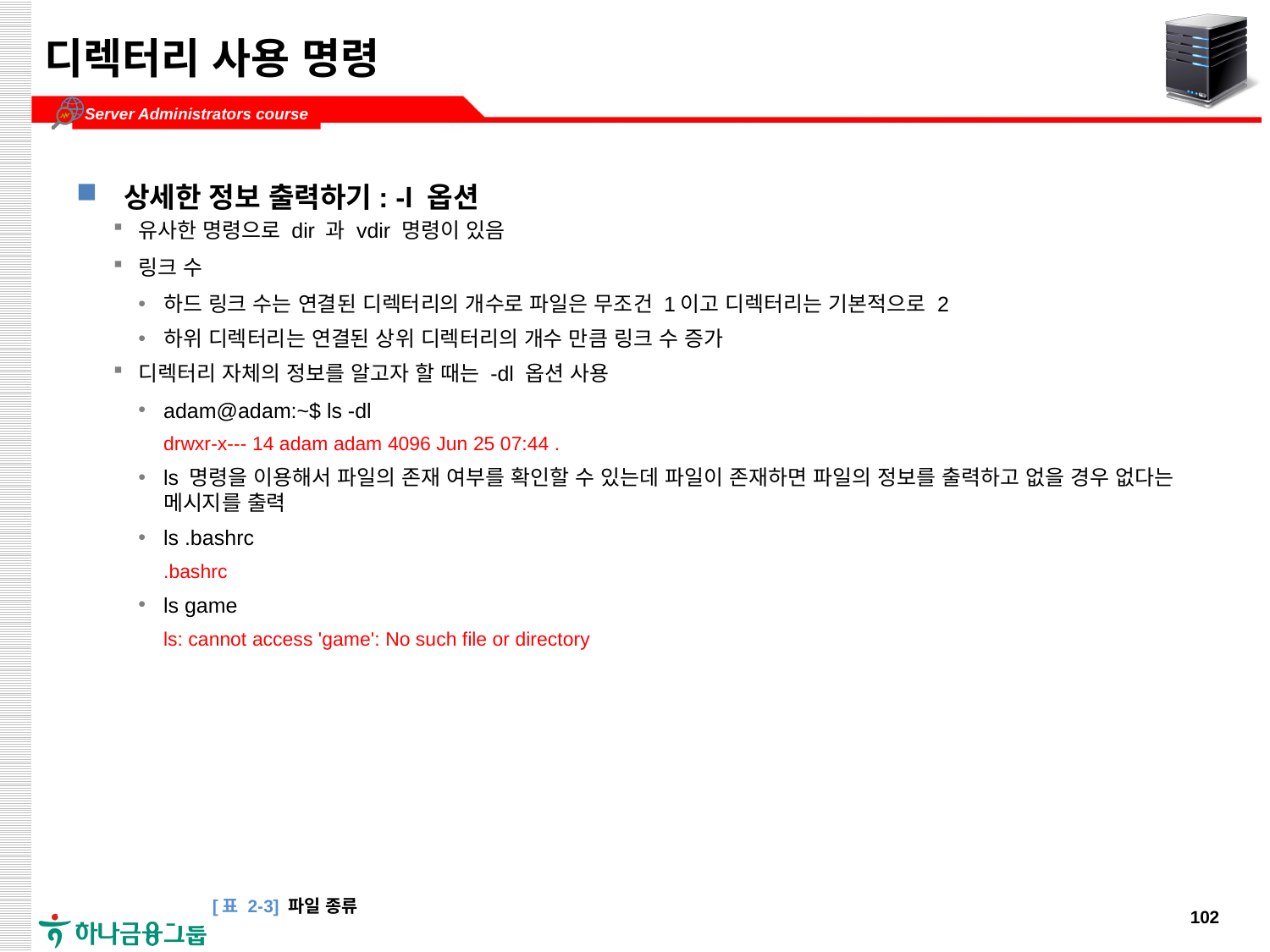

# 디렉터리 사용 명령
상세한 정보 출력하기: -l 옵션
유사한 명령으로 dir 과 vdir 명령이 있음
링크 수
하드 링크 수는 연결된 디렉터리의 개수로 파일은 무조건 1이고 디렉터리는 기본적으로 2
하위 디렉터리는 연결된 상위 디렉터리의 개수 만큼 링크 수 증가
디렉터리 자체의 정보를 알고자 할 때는 -dl 옵션 사용
adam@adam:~$ ls -dl
drwxr-x--- 14 adam adam 4096 Jun 25 07:44 .
ls 명령을 이용해서 파일의 존재 여부를 확인할 수 있는데 파일이 존재하면 파일의 정보를 출력하고 없을 경우 없다는 메시지를 출력
ls .bashrc
.bashrc
ls game
ls: cannot access 'game': No such file or directory

[표 2-3] 파일 종류